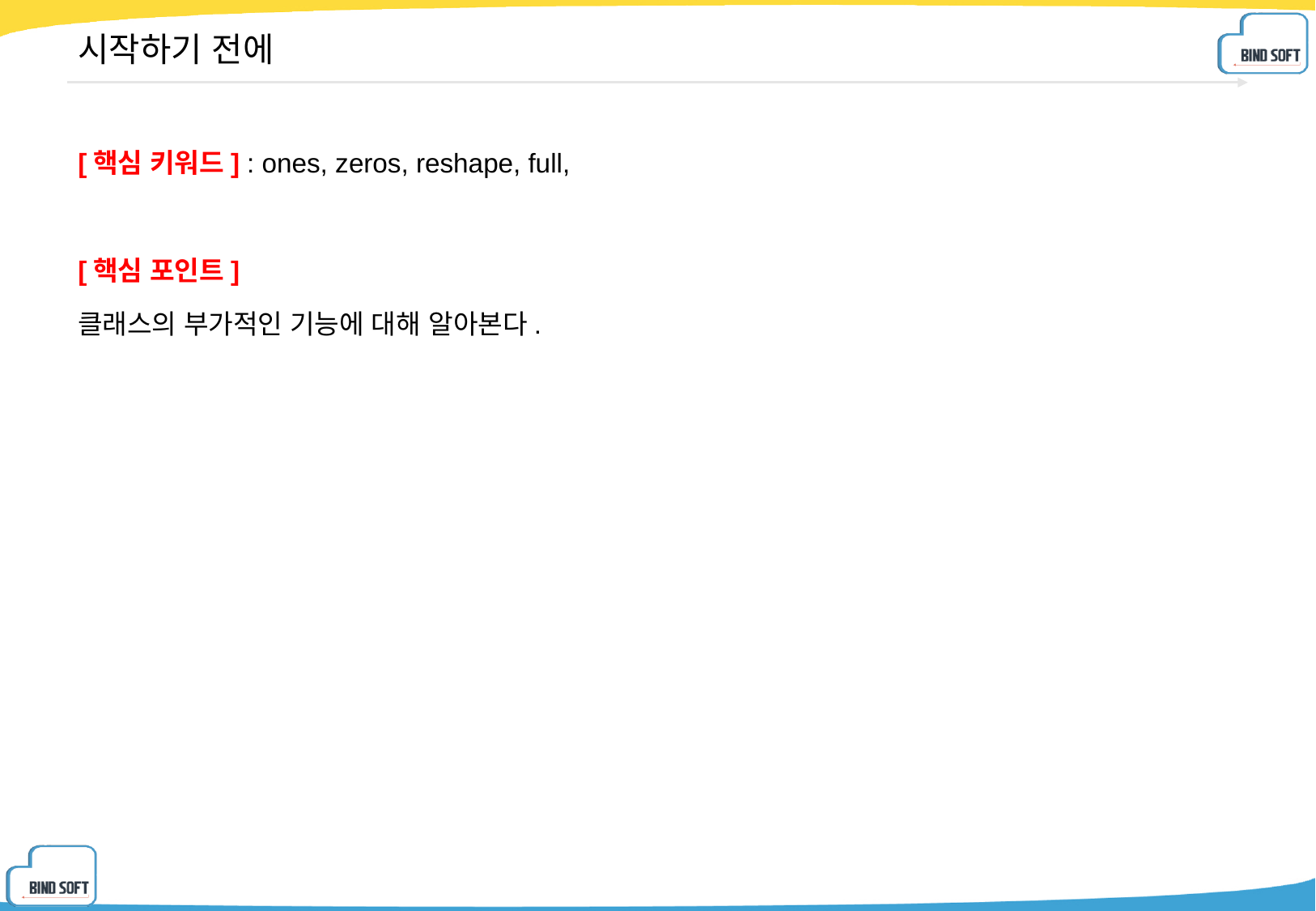

# 시작하기 전에
[핵심 키워드] : ones, zeros, reshape, full,

[핵심 포인트]
클래스의 부가적인 기능에 대해 알아본다.